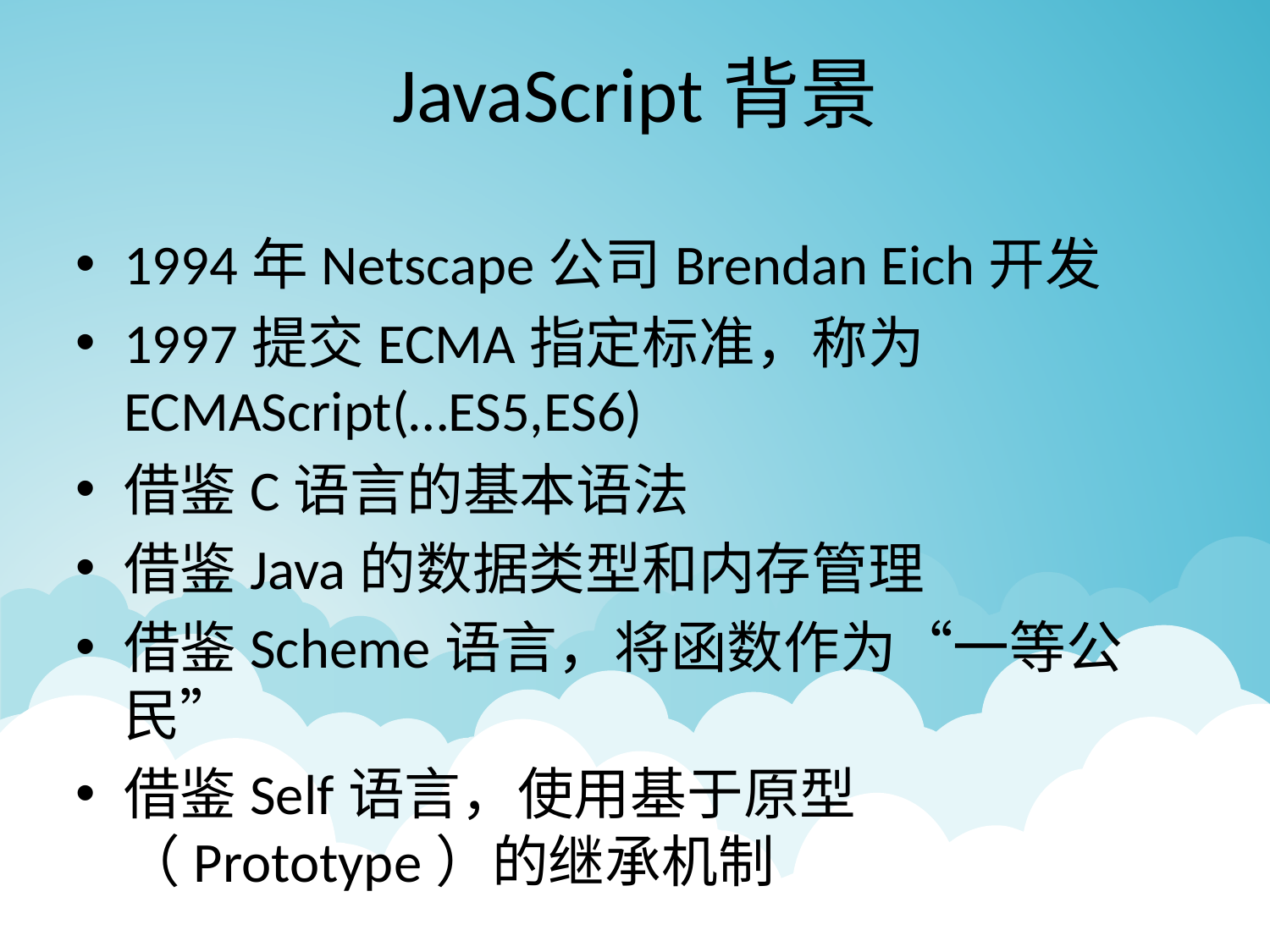

# JavaScript背景
1994年Netscape公司Brendan Eich开发
1997提交ECMA指定标准，称为ECMAScript(…ES5,ES6)
借鉴C语言的基本语法
借鉴Java的数据类型和内存管理
借鉴Scheme语言，将函数作为“一等公民”
借鉴Self语言，使用基于原型（Prototype）的继承机制